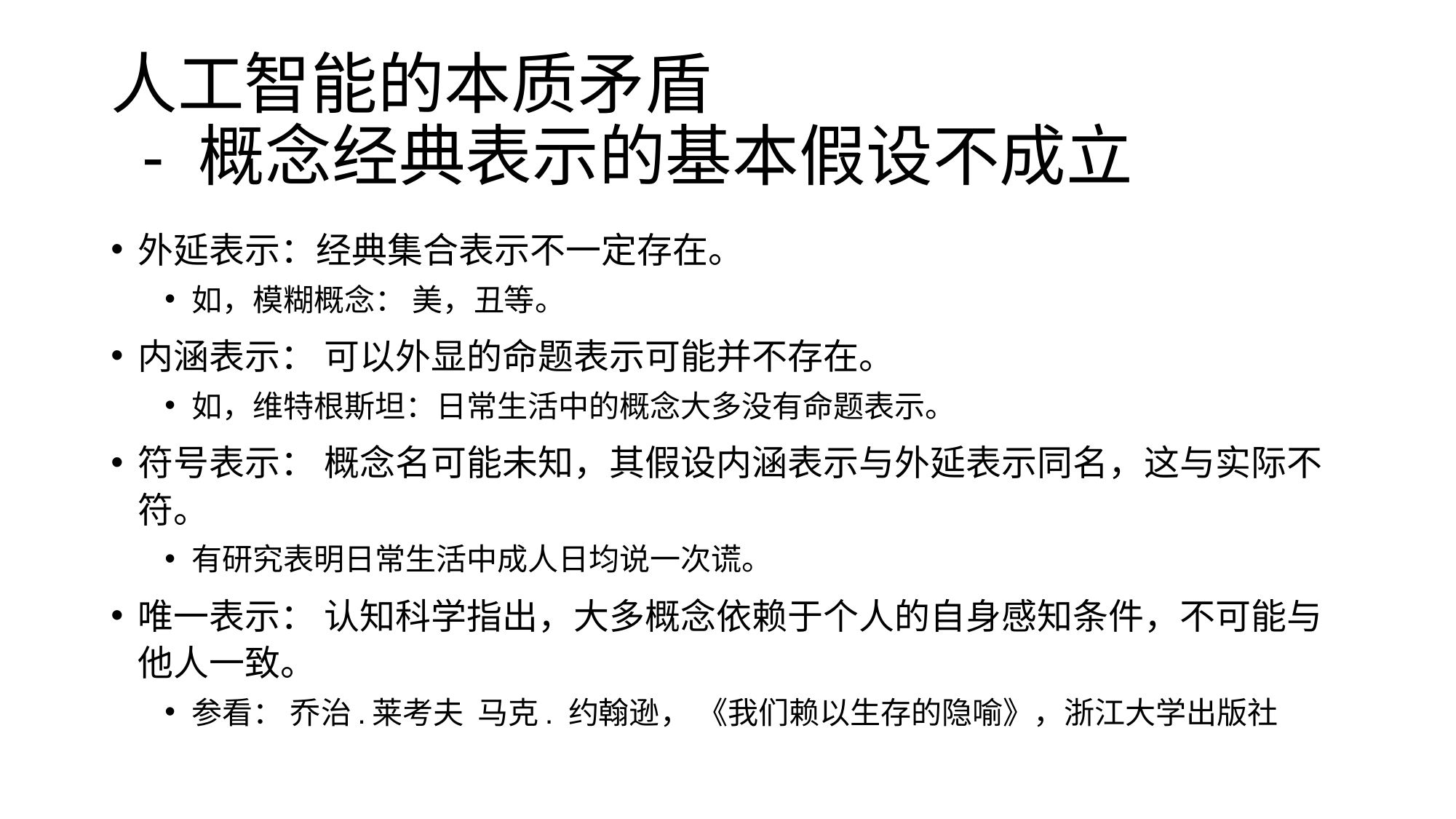

# 人工智能的本质矛盾 - 概念经典表示的基本假设不成立
外延表示：经典集合表示不一定存在。
如，模糊概念： 美，丑等。
内涵表示： 可以外显的命题表示可能并不存在。
如，维特根斯坦：日常生活中的概念大多没有命题表示。
符号表示： 概念名可能未知，其假设内涵表示与外延表示同名，这与实际不符。
有研究表明日常生活中成人日均说一次谎。
唯一表示： 认知科学指出，大多概念依赖于个人的自身感知条件，不可能与他人一致。
参看： 乔治.莱考夫  马克. 约翰逊， 《我们赖以生存的隐喻》，浙江大学出版社